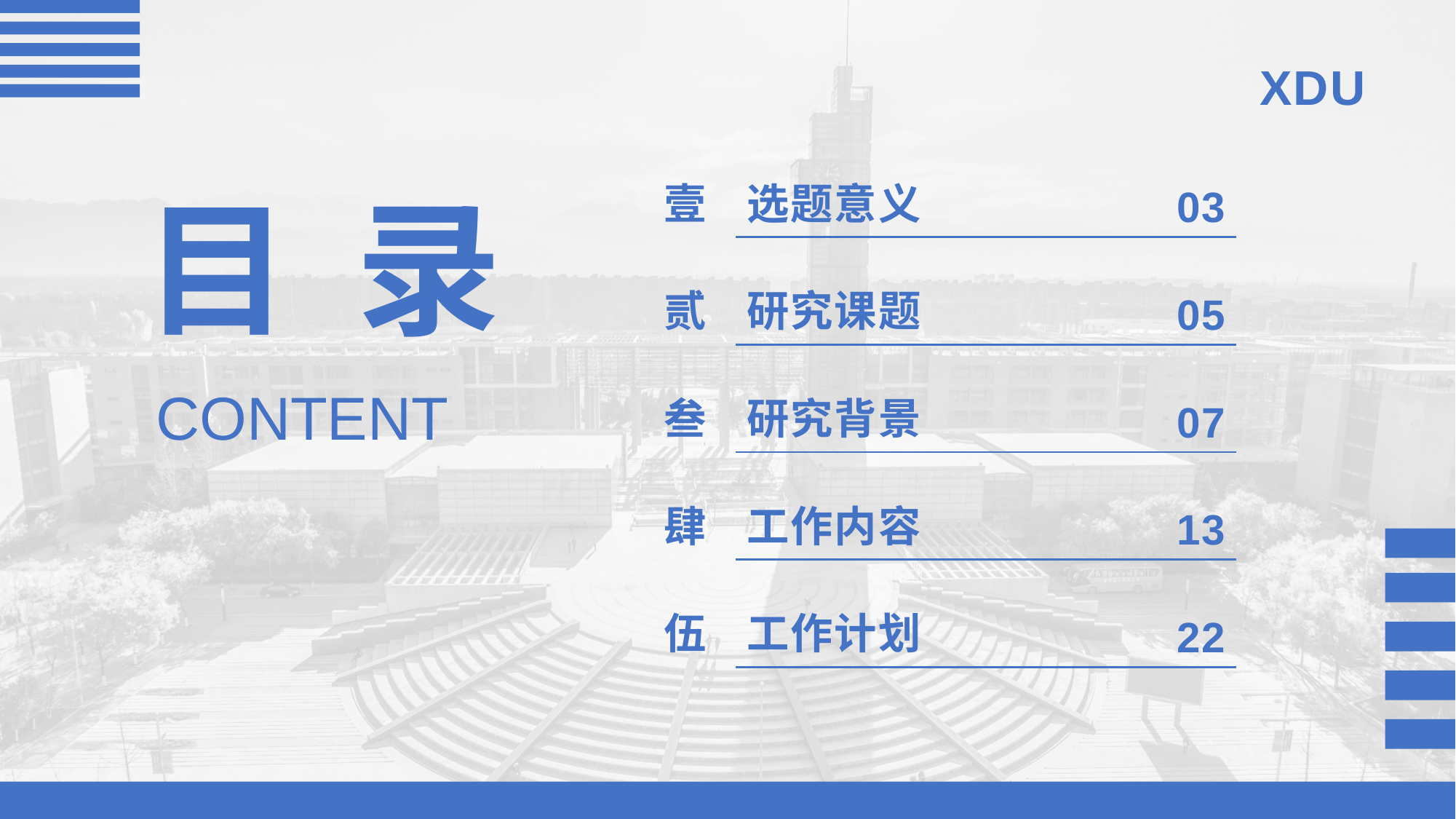

| 壹 | 选题意义 | 03 |
| --- | --- | --- |
| 贰 | 研究课题 | 05 |
| 叁 | 研究背景 | 07 |
| 肆 | 工作内容 | 13 |
| 伍 | 工作计划 | 22 |
目  录
CONTENT